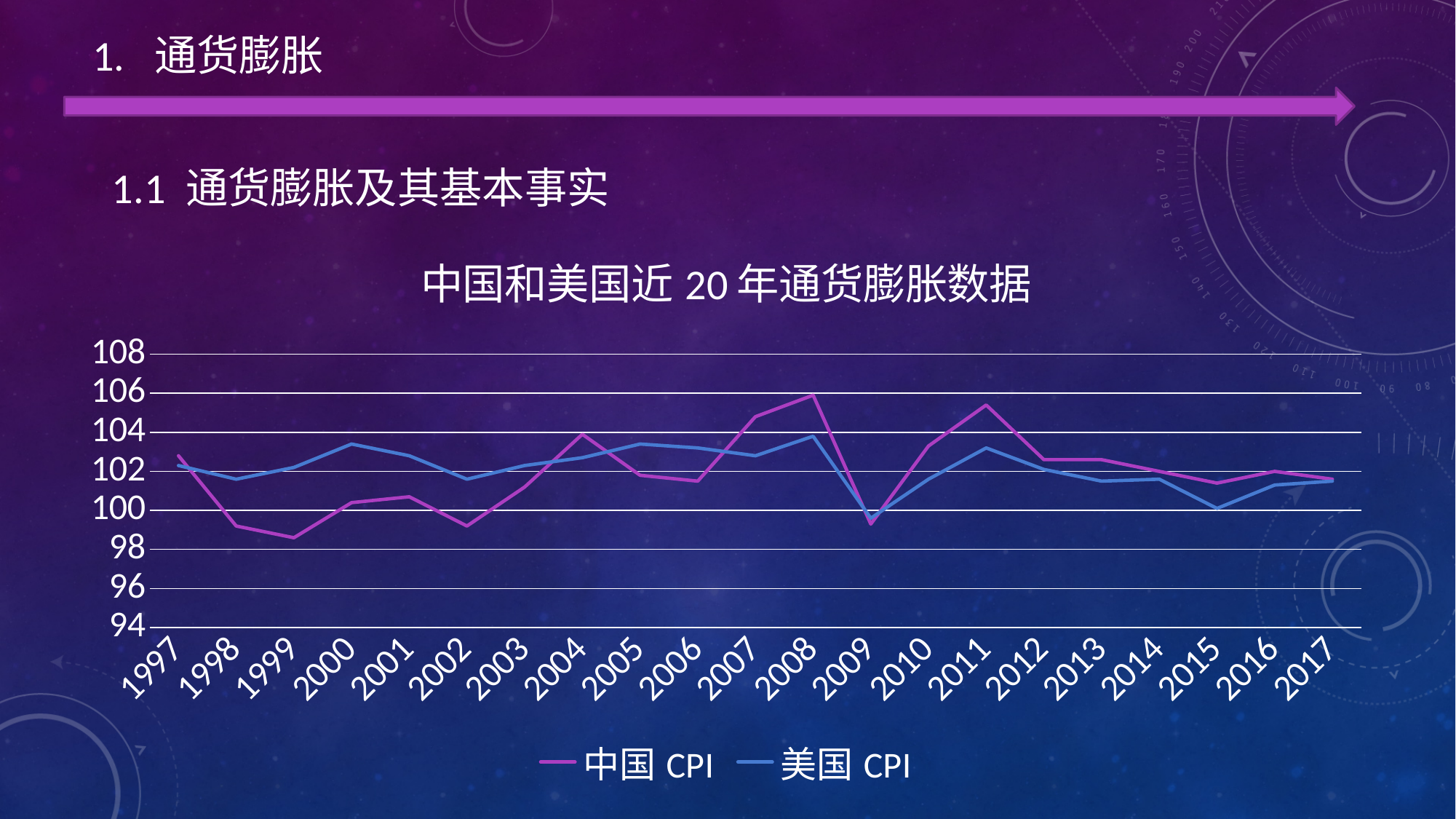

1.  通货膨胀

  1.1 通货膨胀及其基本事实

### Chart: 中国和美国近20年通货膨胀数据

| Category | 中国CPI | 美国CPI |
|---|---|---|
| 1997 | 102.8 | 102.3 |
| 1998 | 99.2 | 101.6 |
| 1999 | 98.6 | 102.2 |
| 2000 | 100.4 | 103.4 |
| 2001 | 100.7 | 102.8 |
| 2002 | 99.2 | 101.6 |
| 2003 | 101.2 | 102.3 |
| 2004 | 103.9 | 102.7 |
| 2005 | 101.8 | 103.4 |
| 2006 | 101.5 | 103.2 |
| 2007 | 104.8 | 102.8 |
| 2008 | 105.9 | 103.8 |
| 2009 | 99.3 | 99.6 |
| 2010 | 103.3 | 101.6 |
| 2011 | 105.4 | 103.2 |
| 2012 | 102.6 | 102.1 |
| 2013 | 102.6 | 101.5 |
| 2014 | 102.0 | 101.6 |
| 2015 | 101.4 | 100.1 |
| 2016 | 102.0 | 101.3 |
| 2017 | 101.6 | 101.5 |